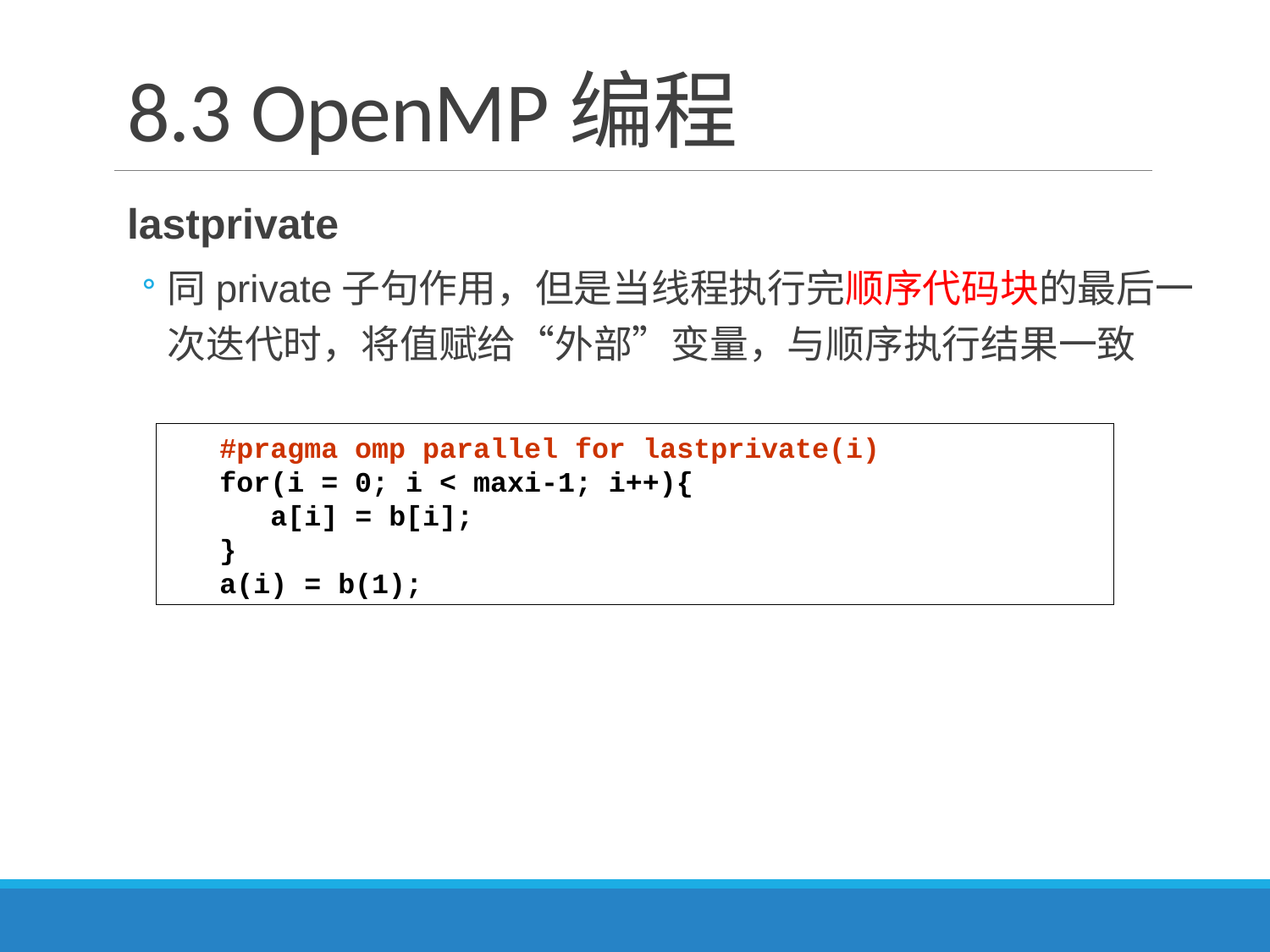

# 8.3 OpenMP编程
lastprivate
同private子句作用，但是当线程执行完顺序代码块的最后一次迭代时，将值赋给“外部”变量，与顺序执行结果一致

#pragma omp parallel for lastprivate(i)
for(i = 0; i < maxi-1; i++){
   a[i] = b[i];
}
a(i) = b(1);
71